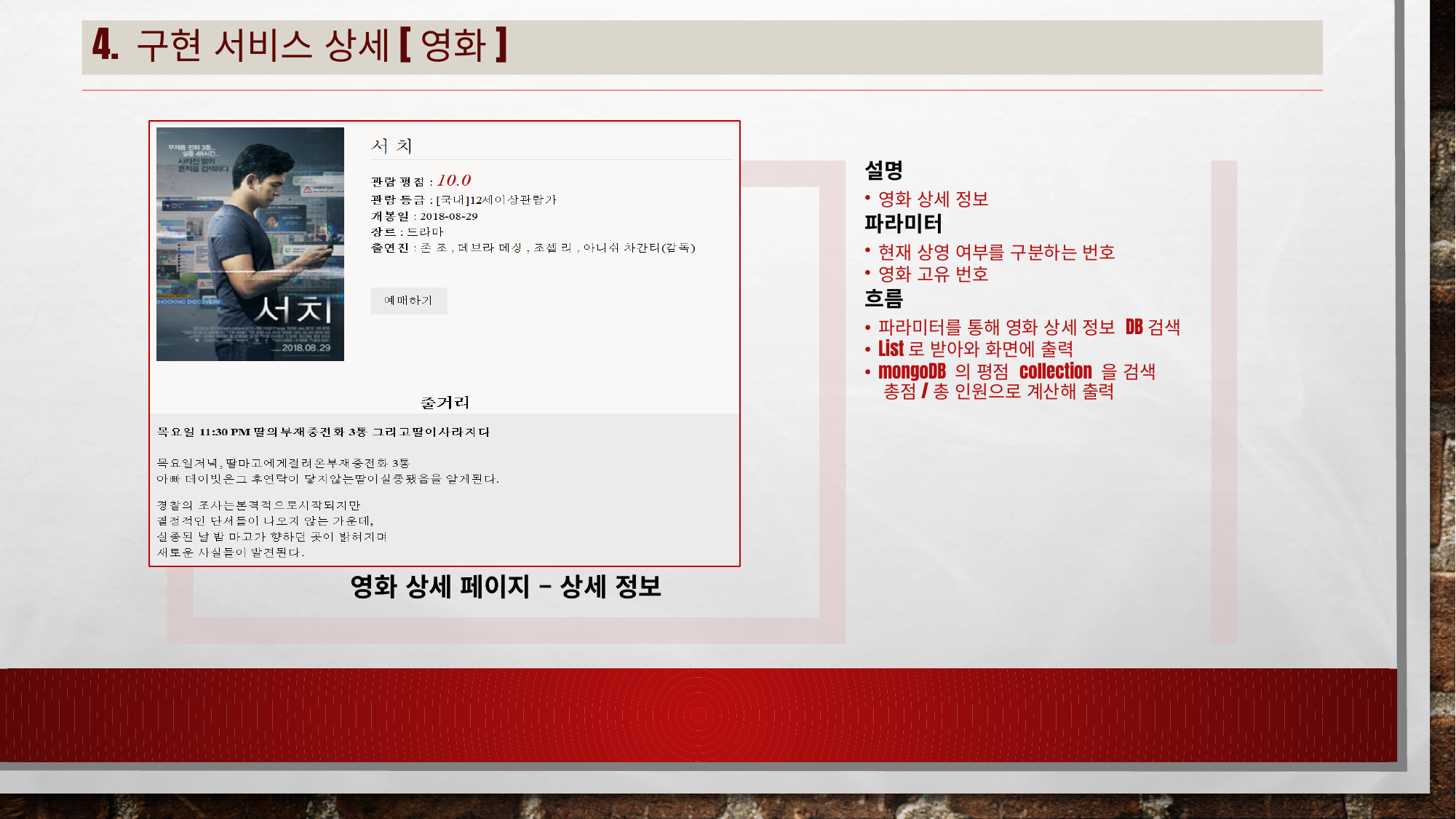

# 4. 구현 서비스 상세[영화]
영화 상세 페이지 – 상세 정보
설명
영화 상세 정보
파라미터
현재 상영 여부를 구분하는 번호
영화 고유 번호
흐름
파라미터를 통해 영화 상세 정보 DB검색
List로 받아와 화면에 출력
mongoDB 의 평점 collection 을 검색         총점/총 인원으로 계산해 출력